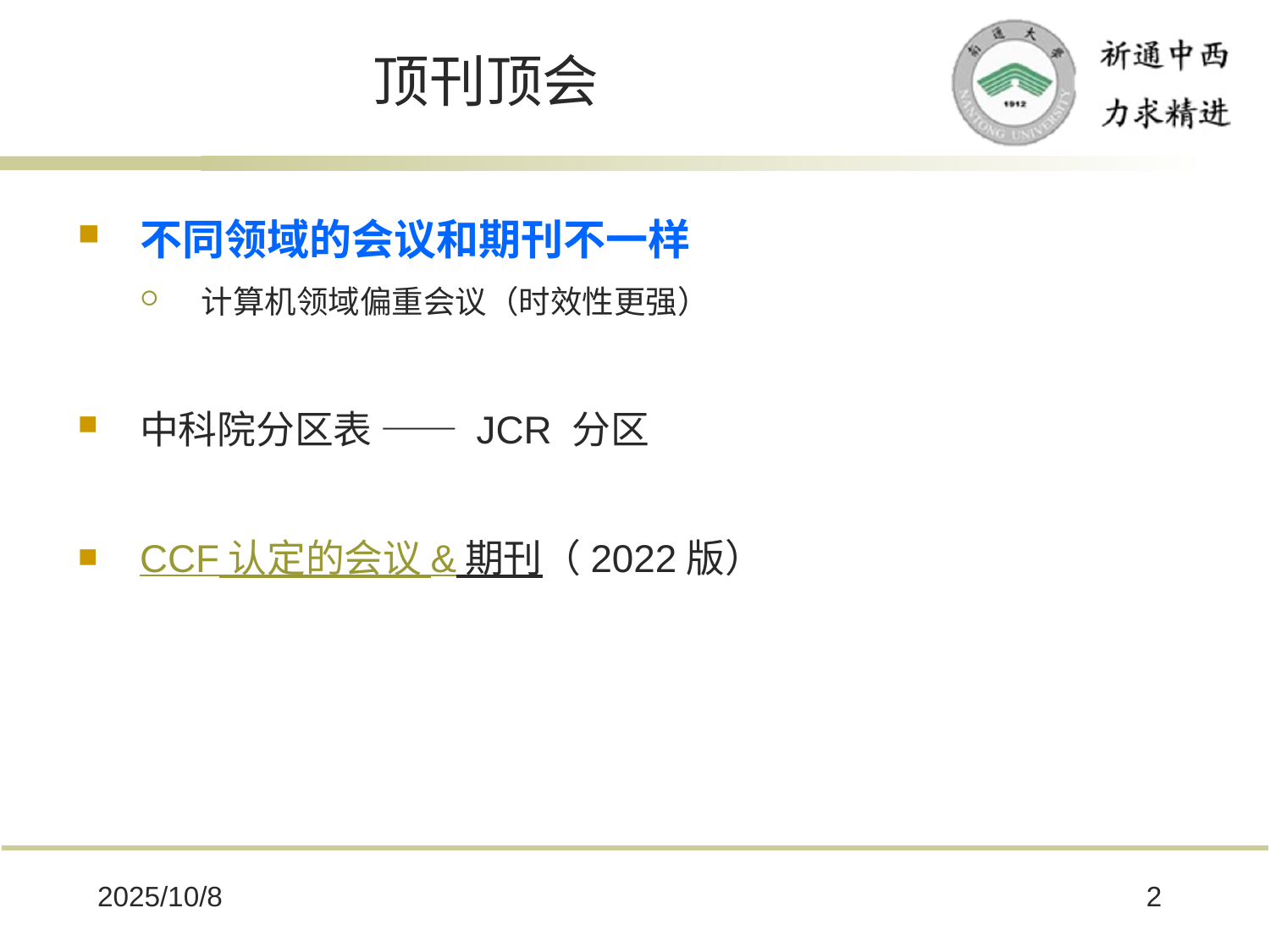

# 顶刊顶会
不同领域的会议和期刊不一样
计算机领域偏重会议（时效性更强）

中科院分区表 —— JCR 分区

CCF 认定的会议 & 期刊（2022版）

2025/10/8
2